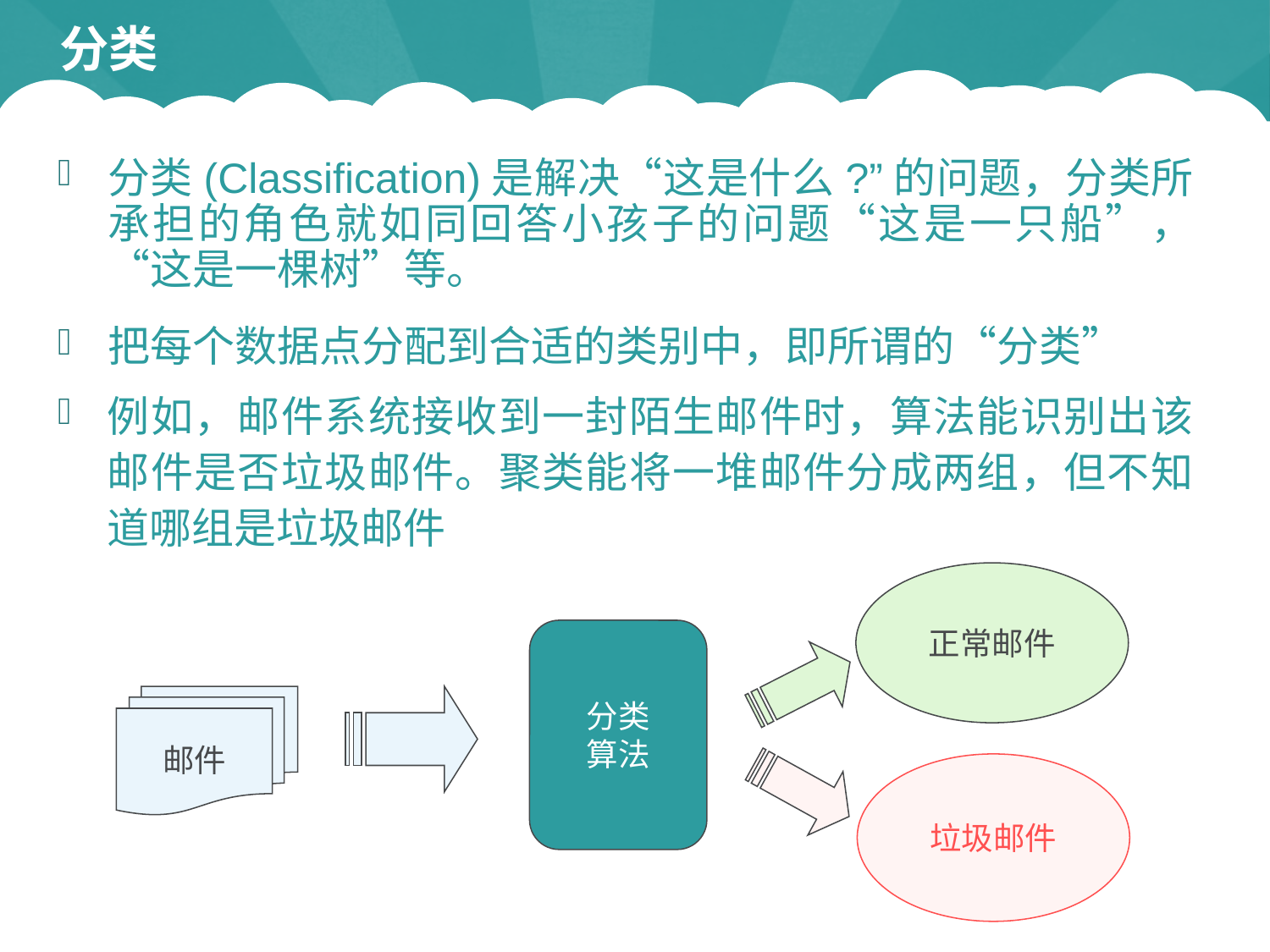

# 分类
分类(Classification)是解决“这是什么?”的问题，分类所承担的角色就如同回答小孩子的问题“这是一只船”，“这是一棵树”等。
把每个数据点分配到合适的类别中，即所谓的“分类”

例如，邮件系统接收到一封陌生邮件时，算法能识别出该邮件是否垃圾邮件。聚类能将一堆邮件分成两组，但不知道哪组是垃圾邮件
正常邮件
分类
算法

邮件

垃圾邮件